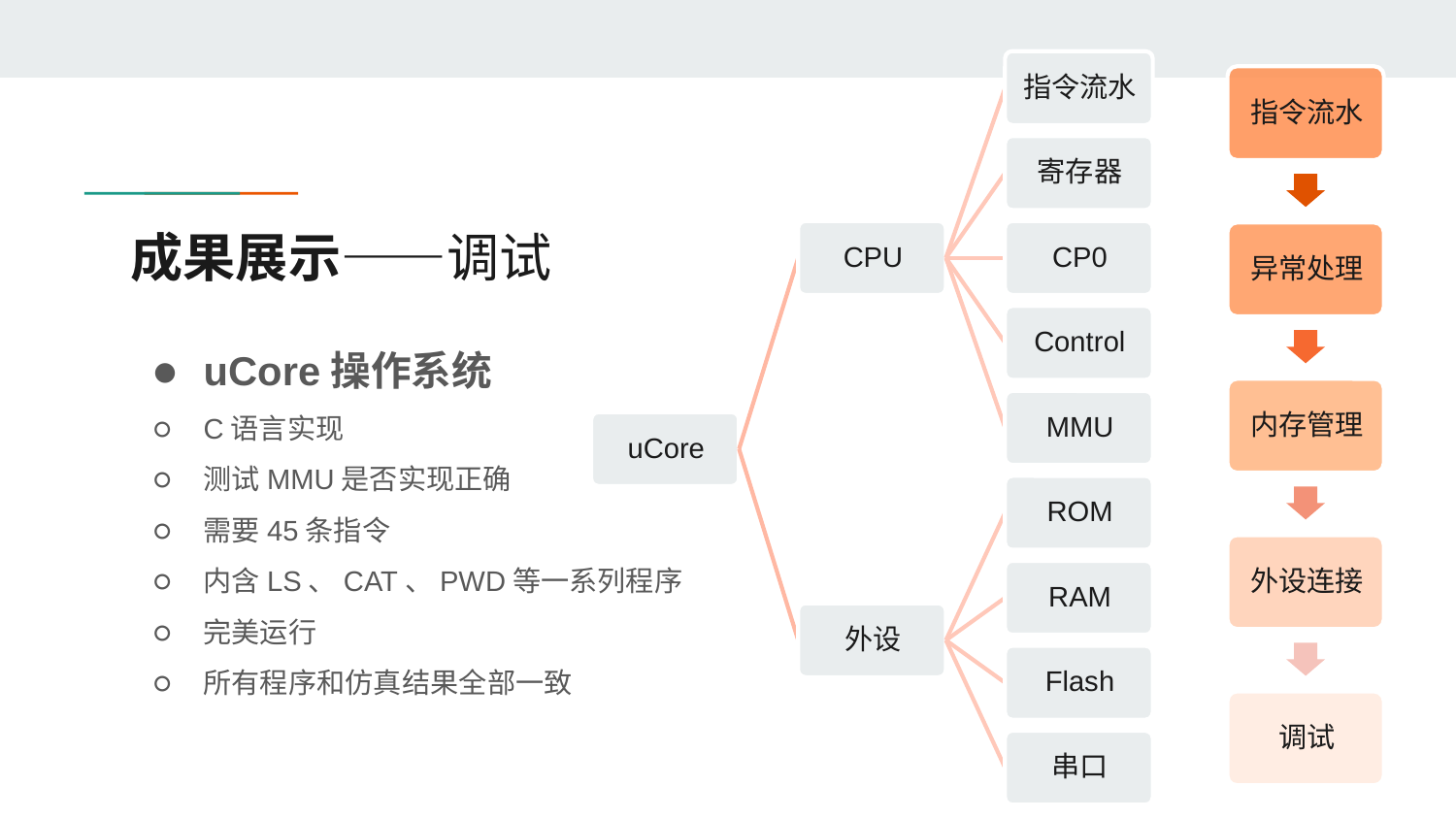

uCore

CPU

指令流水

寄存器

CP0

Control

MMU

外设

ROM

RAM

Flash

串口
指令流水

异常处理

内存管理

外设连接

调试
# 成果展示——调试
uCore操作系统
C语言实现
测试MMU是否实现正确
需要45条指令
内含LS、CAT、PWD等一系列程序
完美运行
所有程序和仿真结果全部一致